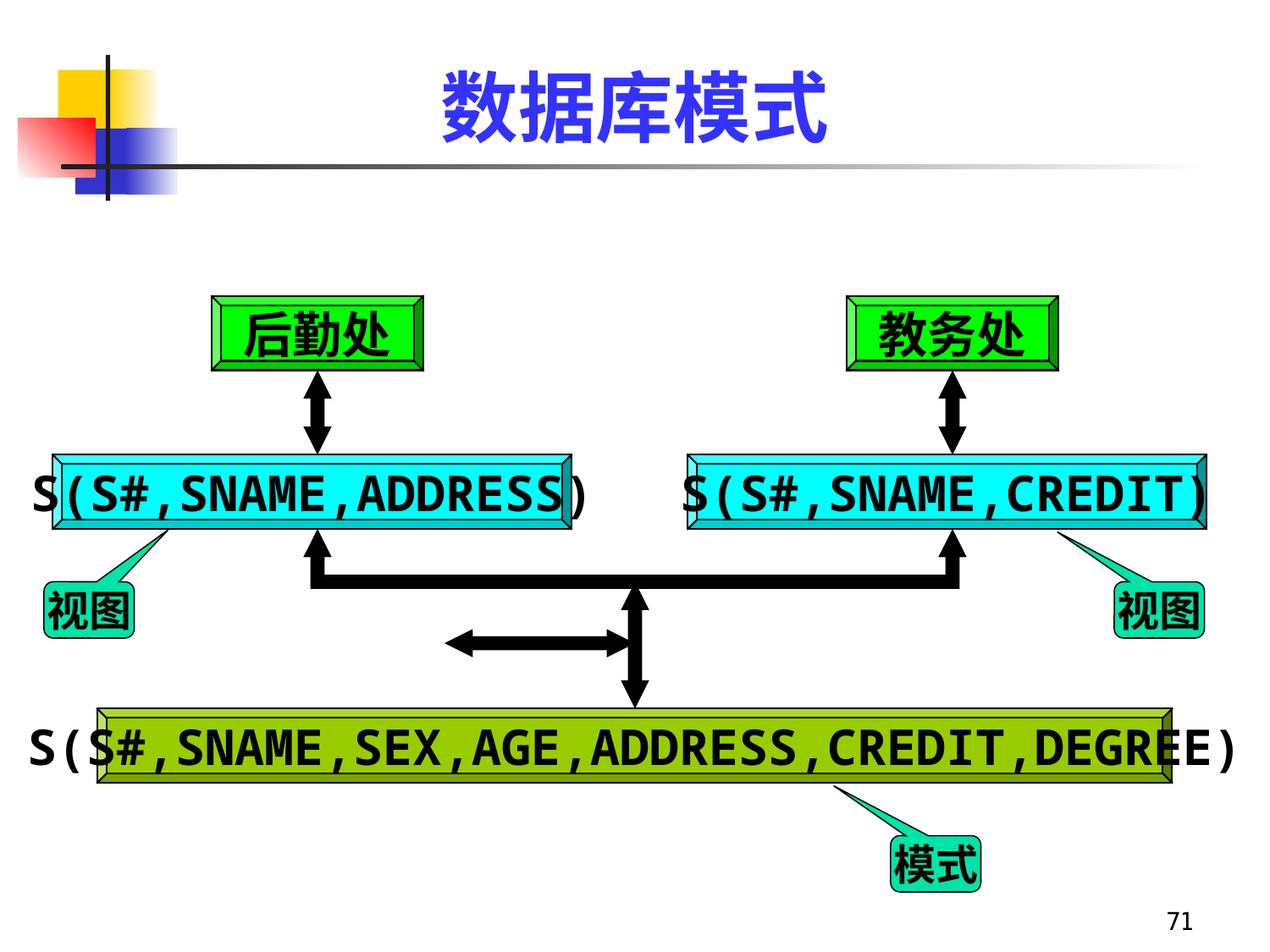

# 数据库模式
后勤处
教务处

S(S#,SNAME,ADDRESS)
S(S#,SNAME,CREDIT)

视图
视图

S(S#,SNAME,SEX,AGE,ADDRESS,CREDIT,DEGREE)
模式
71